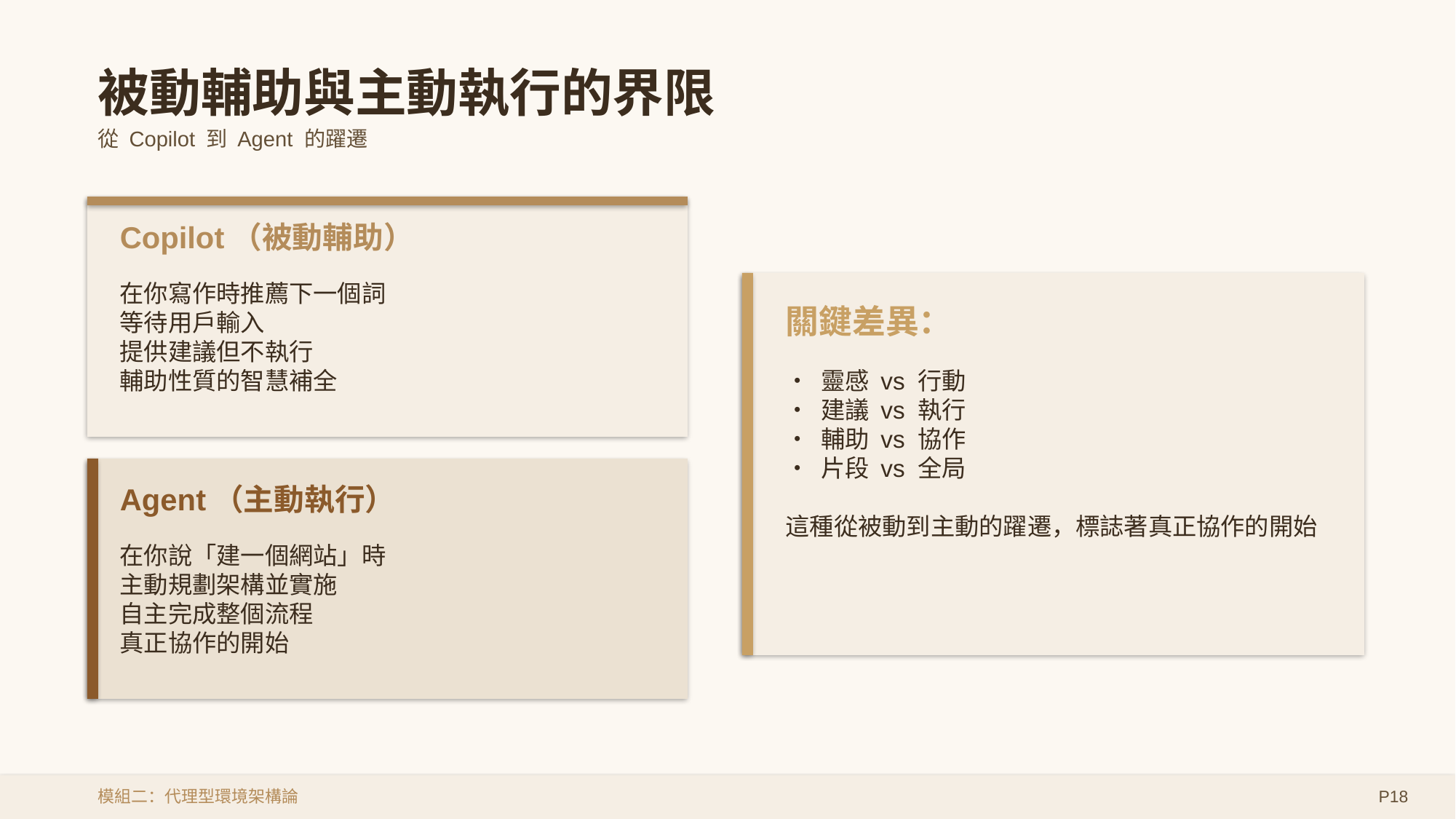

被動輔助與主動執行的界限
從 Copilot 到 Agent 的躍遷

Copilot（被動輔助）
在你寫作時推薦下一個詞
等待用戶輸入
提供建議但不執行
輔助性質的智慧補全

關鍵差異：
• 靈感 vs 行動
• 建議 vs 執行
• 輔助 vs 協作
• 片段 vs 全局

這種從被動到主動的躍遷，標誌著真正協作的開始

Agent（主動執行）
在你說「建一個網站」時
主動規劃架構並實施
自主完成整個流程
真正協作的開始

模組二：代理型環境架構論
P18